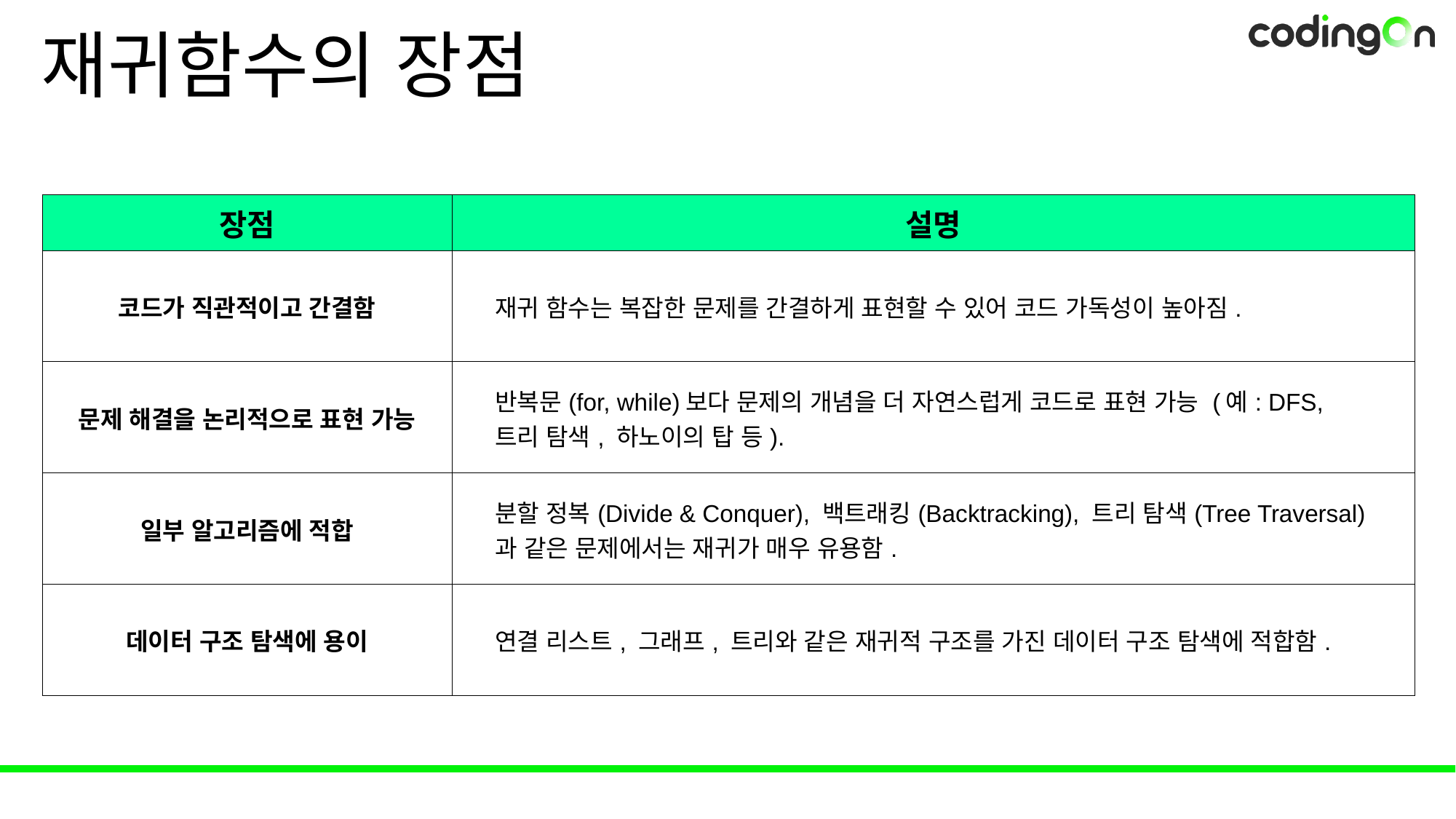

# 재귀함수의 장점
| 장점 | 설명 |
| --- | --- |
| 코드가 직관적이고 간결함 | 재귀 함수는 복잡한 문제를 간결하게 표현할 수 있어 코드 가독성이 높아짐. |
| 문제 해결을 논리적으로 표현 가능 | 반복문(for, while)보다 문제의 개념을 더 자연스럽게 코드로 표현 가능 (예: DFS, 트리 탐색, 하노이의 탑 등). |
| 일부 알고리즘에 적합 | 분할 정복(Divide & Conquer), 백트래킹(Backtracking), 트리 탐색(Tree Traversal)과 같은 문제에서는 재귀가 매우 유용함. |
| 데이터 구조 탐색에 용이 | 연결 리스트, 그래프, 트리와 같은 재귀적 구조를 가진 데이터 구조 탐색에 적합함. |